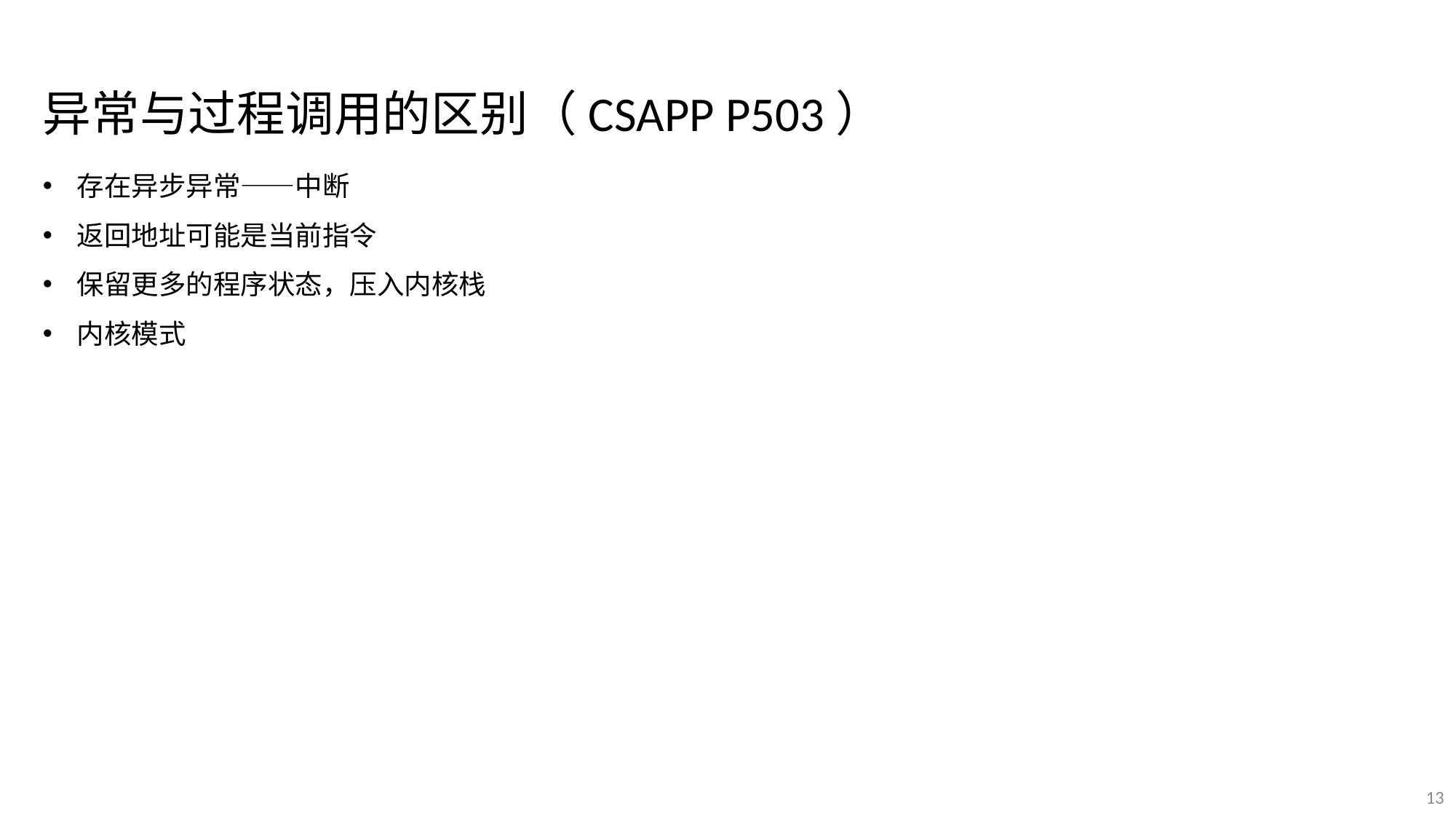

异常与过程调用的区别（CSAPP P503）
存在异步异常——中断
返回地址可能是当前指令
保留更多的程序状态，压入内核栈
内核模式
13